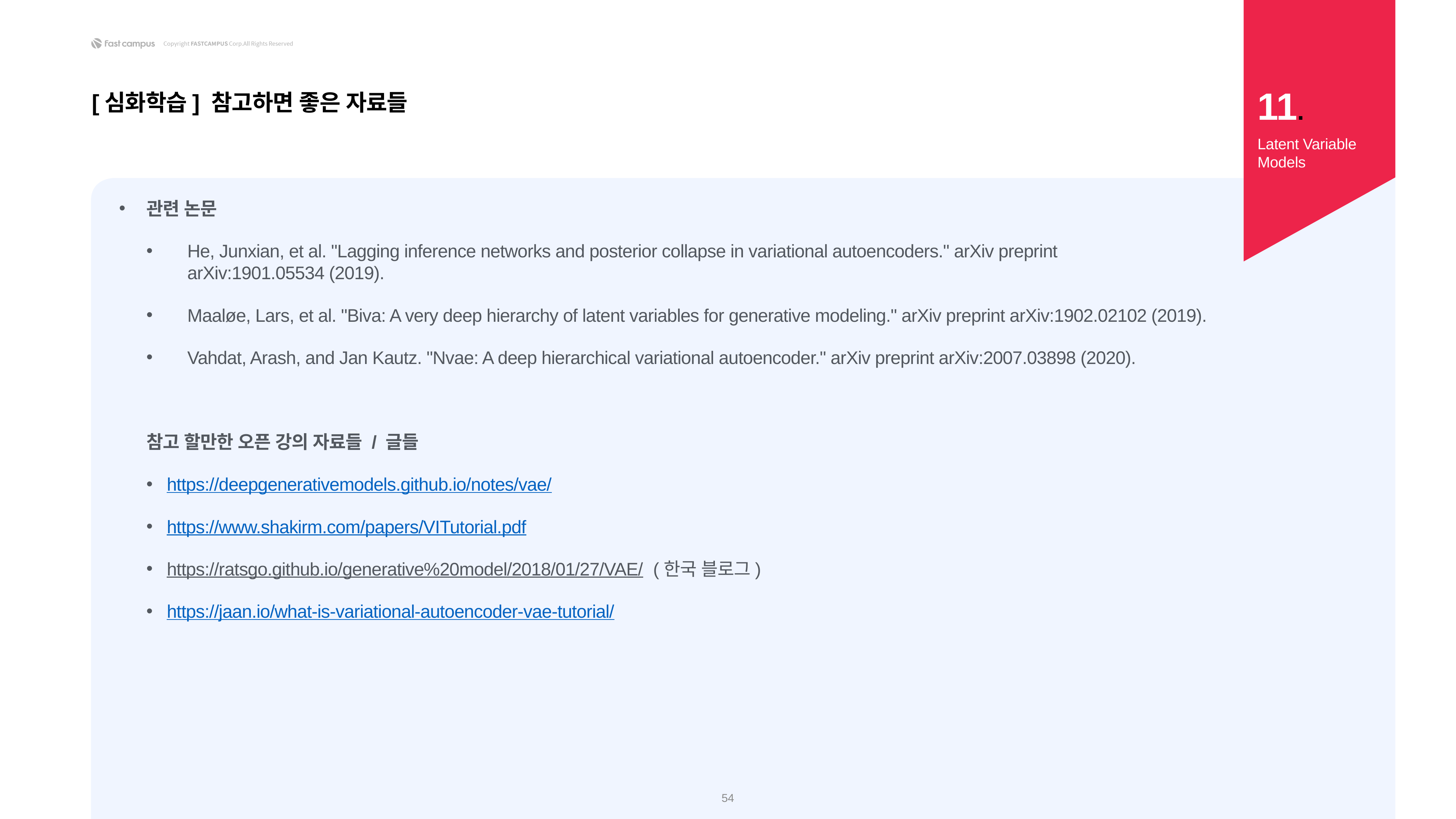

11.
[심화학습] 참고하면 좋은 자료들
Latent Variable Models

관련 논문
He, Junxian, et al. "Lagging inference networks and posterior collapse in variational autoencoders." arXiv preprint arXiv:1901.05534 (2019).
Maaløe, Lars, et al. "Biva: A very deep hierarchy of latent variables for generative modeling." arXiv preprint arXiv:1902.02102 (2019).
Vahdat, Arash, and Jan Kautz. "Nvae: A deep hierarchical variational autoencoder." arXiv preprint arXiv:2007.03898 (2020).

참고 할만한 오픈 강의 자료들 / 글들
https://deepgenerativemodels.github.io/notes/vae/
https://www.shakirm.com/papers/VITutorial.pdf
https://ratsgo.github.io/generative%20model/2018/01/27/VAE/  (한국 블로그)
https://jaan.io/what-is-variational-autoencoder-vae-tutorial/

54